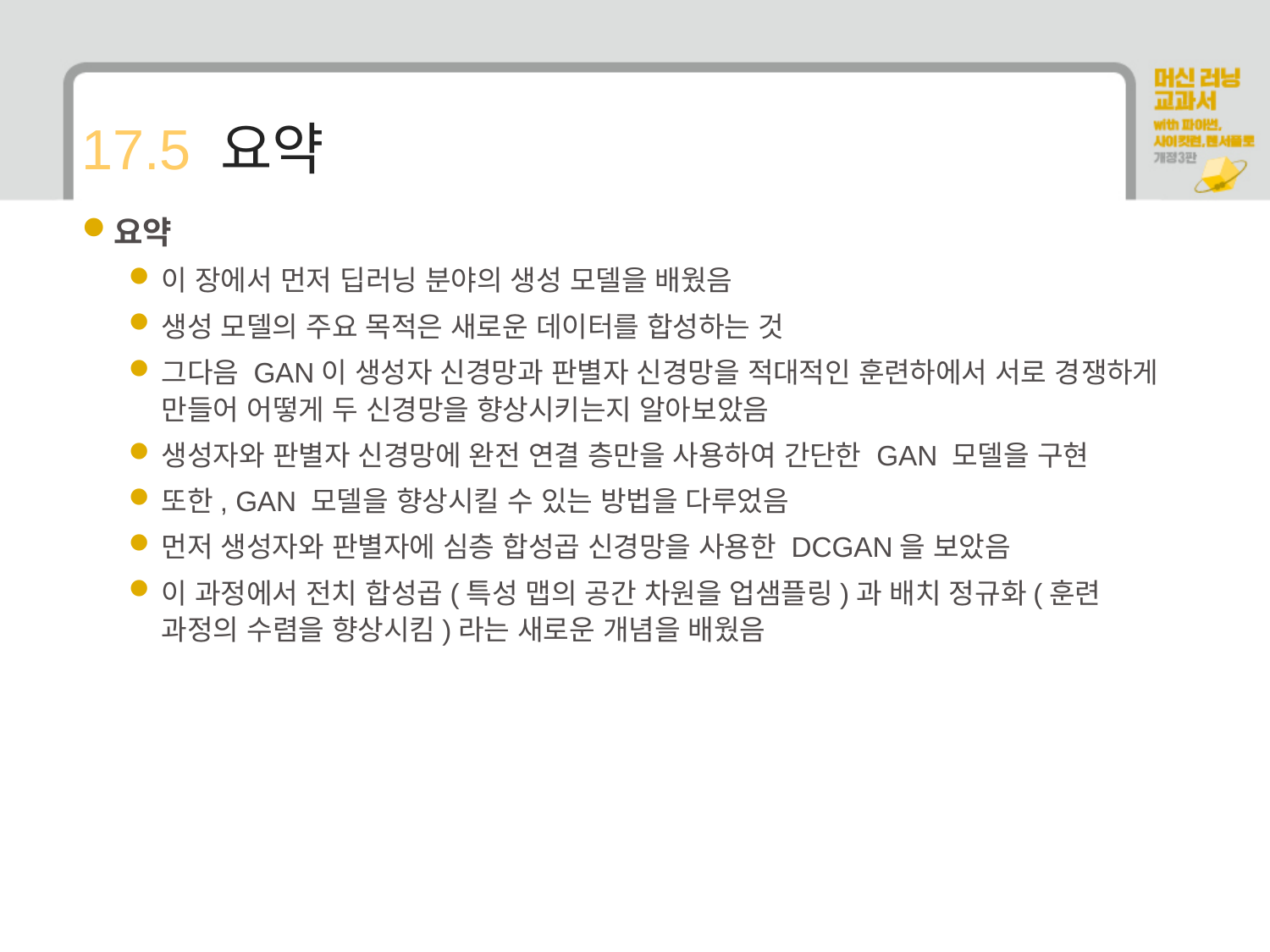

# 17.5 요약
요약
이 장에서 먼저 딥러닝 분야의 생성 모델을 배웠음
생성 모델의 주요 목적은 새로운 데이터를 합성하는 것
그다음 GAN이 생성자 신경망과 판별자 신경망을 적대적인 훈련하에서 서로 경쟁하게 만들어 어떻게 두 신경망을 향상시키는지 알아보았음
생성자와 판별자 신경망에 완전 연결 층만을 사용하여 간단한 GAN 모델을 구현
또한, GAN 모델을 향상시킬 수 있는 방법을 다루었음
먼저 생성자와 판별자에 심층 합성곱 신경망을 사용한 DCGAN을 보았음
이 과정에서 전치 합성곱(특성 맵의 공간 차원을 업샘플링)과 배치 정규화(훈련 과정의 수렴을 향상시킴)라는 새로운 개념을 배웠음